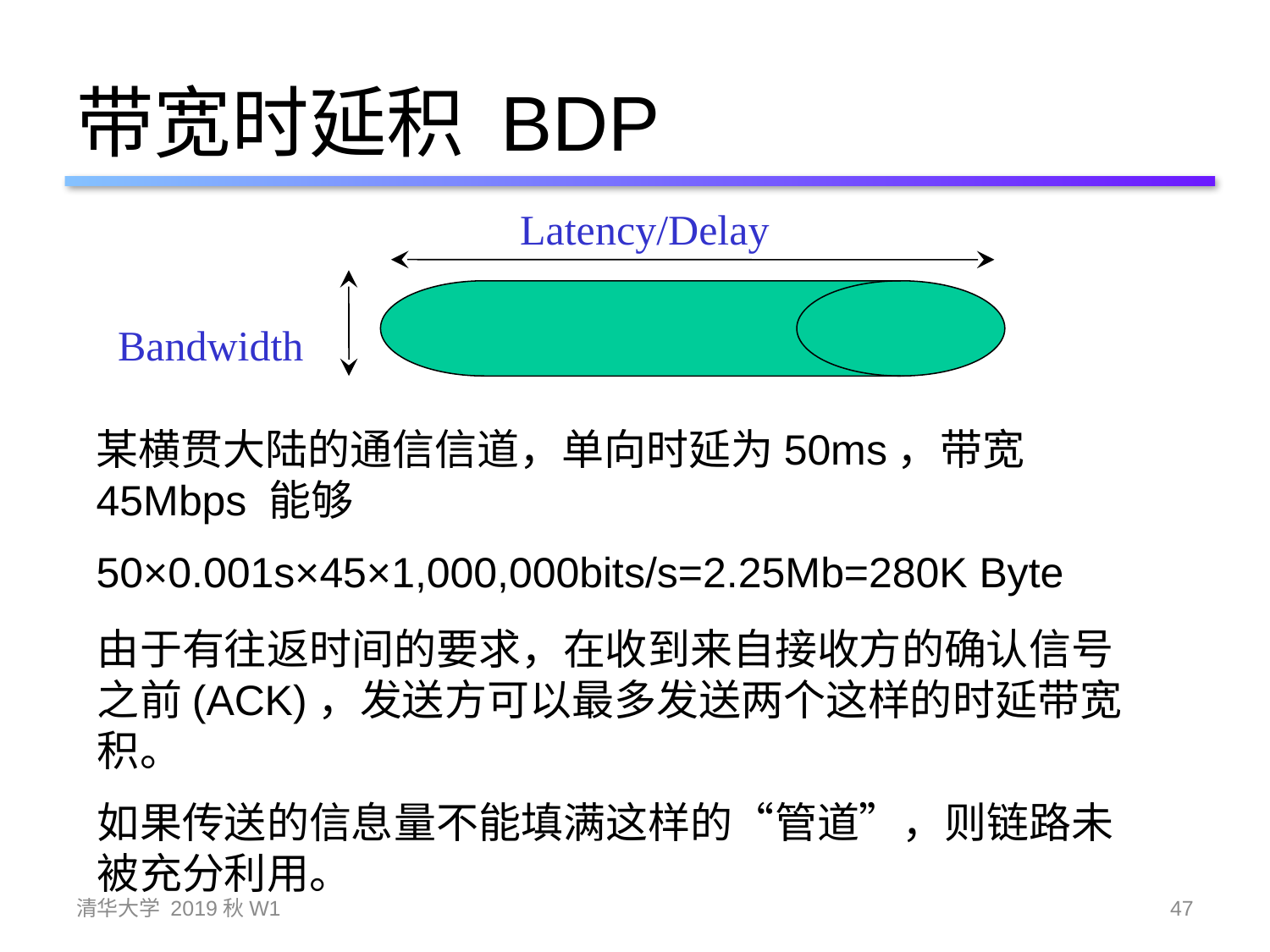

# 带宽时延积 BDP
Latency/Delay

Bandwidth
某横贯大陆的通信信道，单向时延为50ms，带宽45Mbps 能够
50×0.001s×45×1,000,000bits/s=2.25Mb=280K Byte
由于有往返时间的要求，在收到来自接收方的确认信号之前(ACK)，发送方可以最多发送两个这样的时延带宽积。
如果传送的信息量不能填满这样的“管道”，则链路未被充分利用。
清华大学 2019秋W1
47